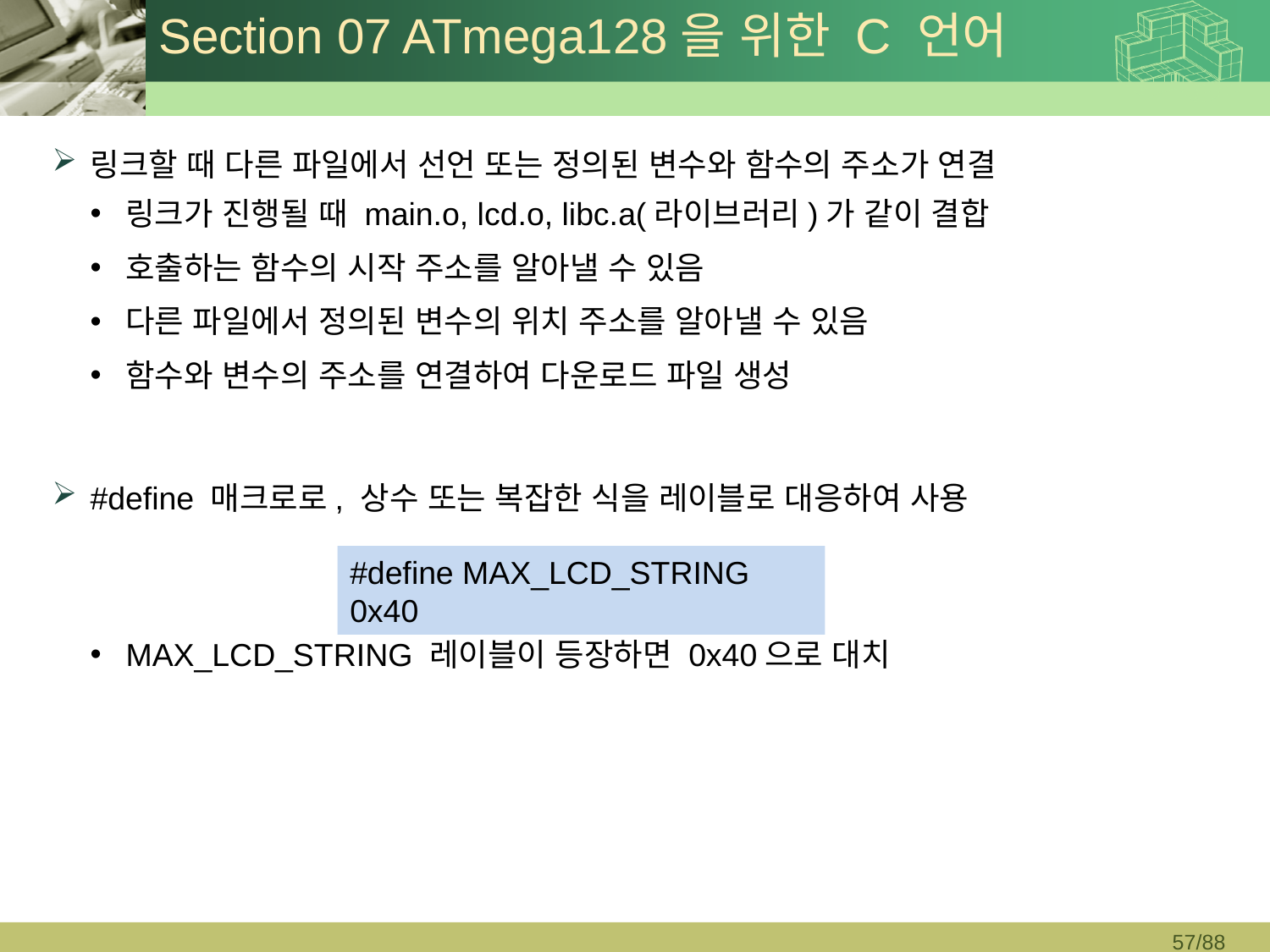

# Section 07 ATmega128을 위한 C 언어
링크할 때 다른 파일에서 선언 또는 정의된 변수와 함수의 주소가 연결
링크가 진행될 때 main.o, lcd.o, libc.a(라이브러리)가 같이 결합
호출하는 함수의 시작 주소를 알아낼 수 있음
다른 파일에서 정의된 변수의 위치 주소를 알아낼 수 있음
함수와 변수의 주소를 연결하여 다운로드 파일 생성

#define 매크로로, 상수 또는 복잡한 식을 레이블로 대응하여 사용

MAX_LCD_STRING 레이블이 등장하면 0x40으로 대치

#define MAX_LCD_STRING 0x40